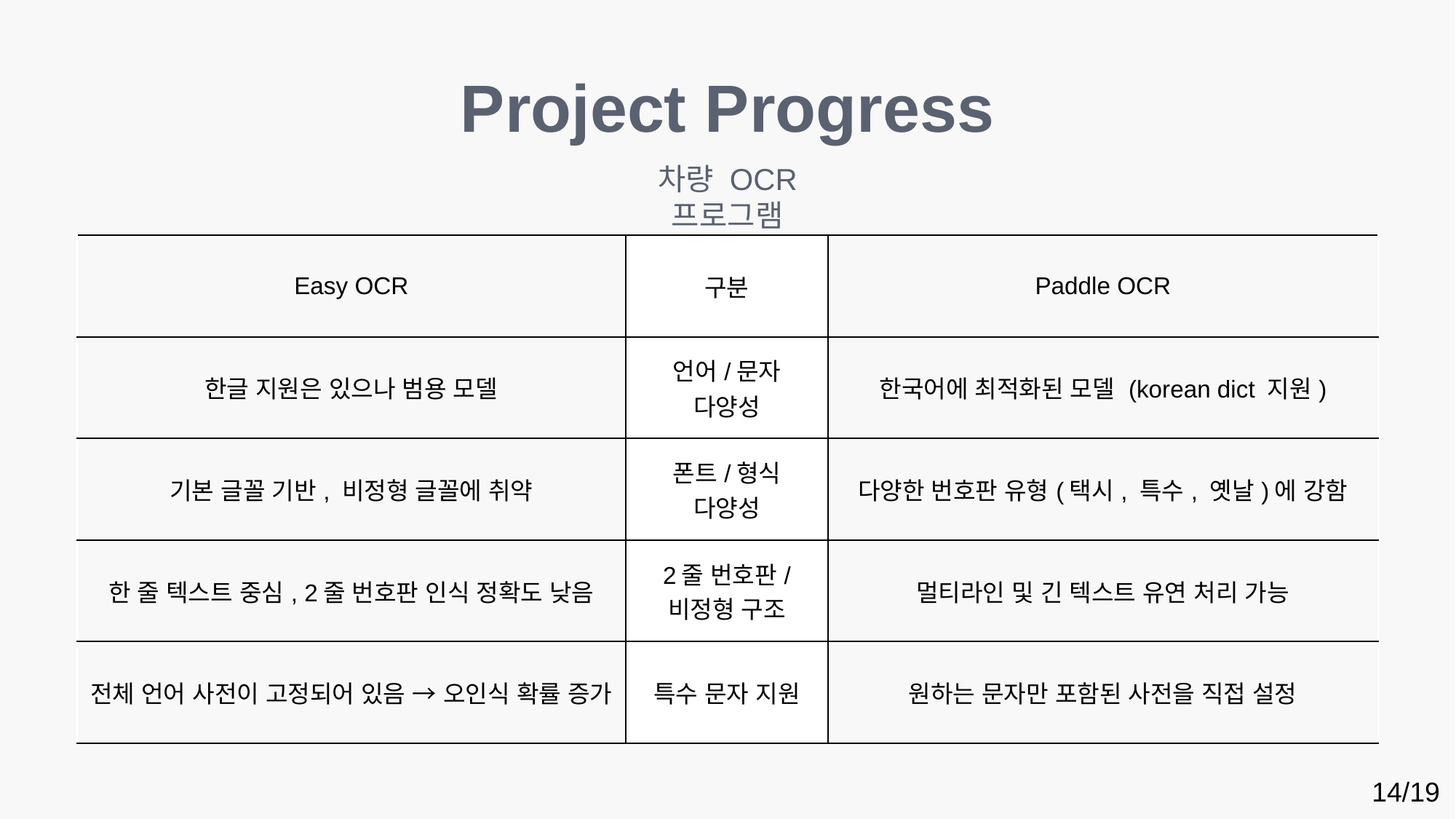

Project Progress
차량 OCR 프로그램
| Easy OCR | 구분 | Paddle OCR |
| --- | --- | --- |
| 한글 지원은 있으나 범용 모델 | 언어/문자 다양성 | 한국어에 최적화된 모델 (korean dict 지원) |
| 기본 글꼴 기반, 비정형 글꼴에 취약 | 폰트/형식 다양성 | 다양한 번호판 유형(택시, 특수, 옛날)에 강함 |
| 한 줄 텍스트 중심, 2줄 번호판 인식 정확도 낮음 | 2줄 번호판/ 비정형 구조 | 멀티라인 및 긴 텍스트 유연 처리 가능 |
| 전체 언어 사전이 고정되어 있음 → 오인식 확률 증가 | 특수 문자 지원 | 원하는 문자만 포함된 사전을 직접 설정 |
14/19